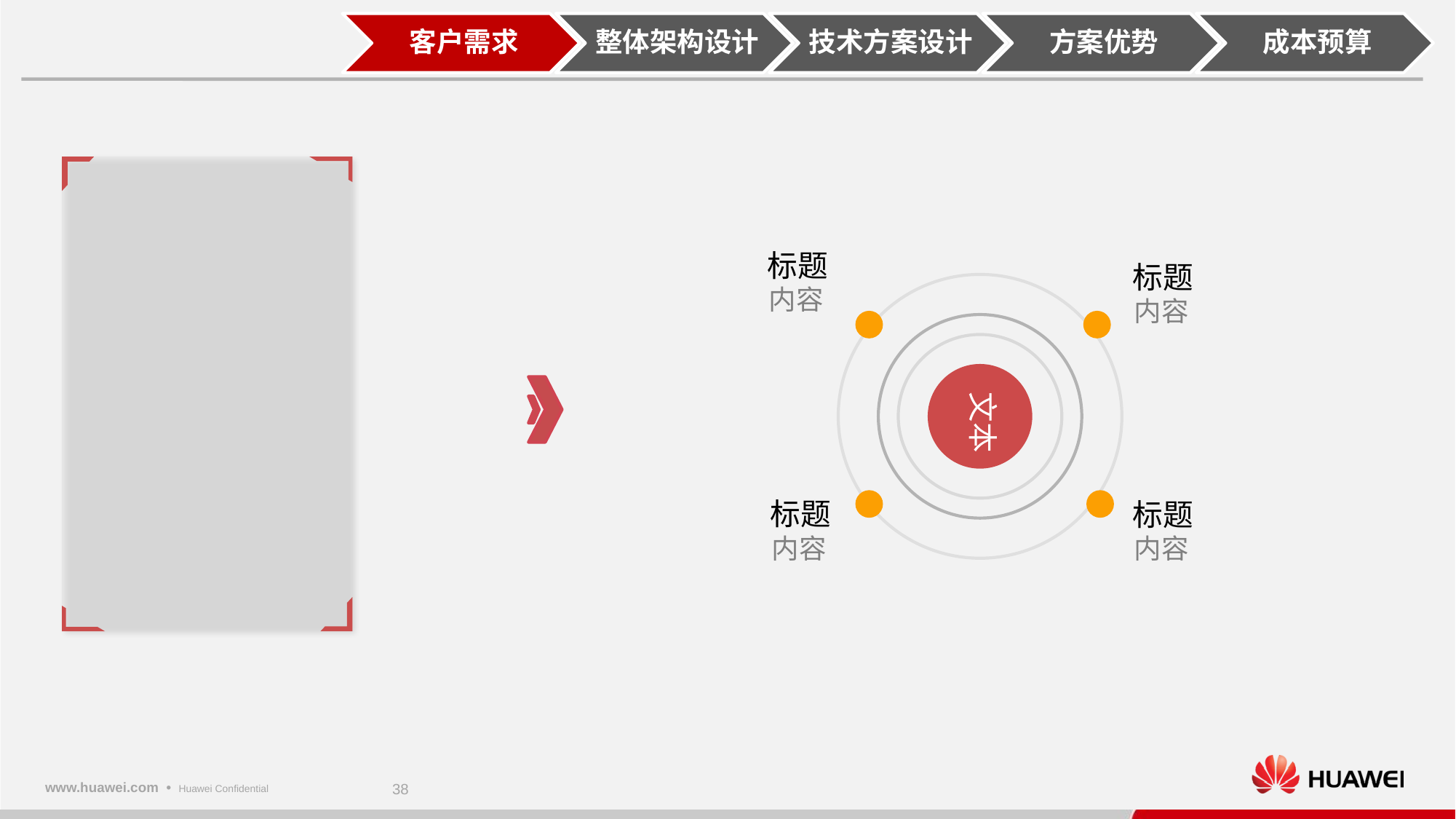

客户需求
整体架构设计
技术方案设计
方案优势
成本预算

标题
标题

内容
内容

文本
标题
标题
内容
内容